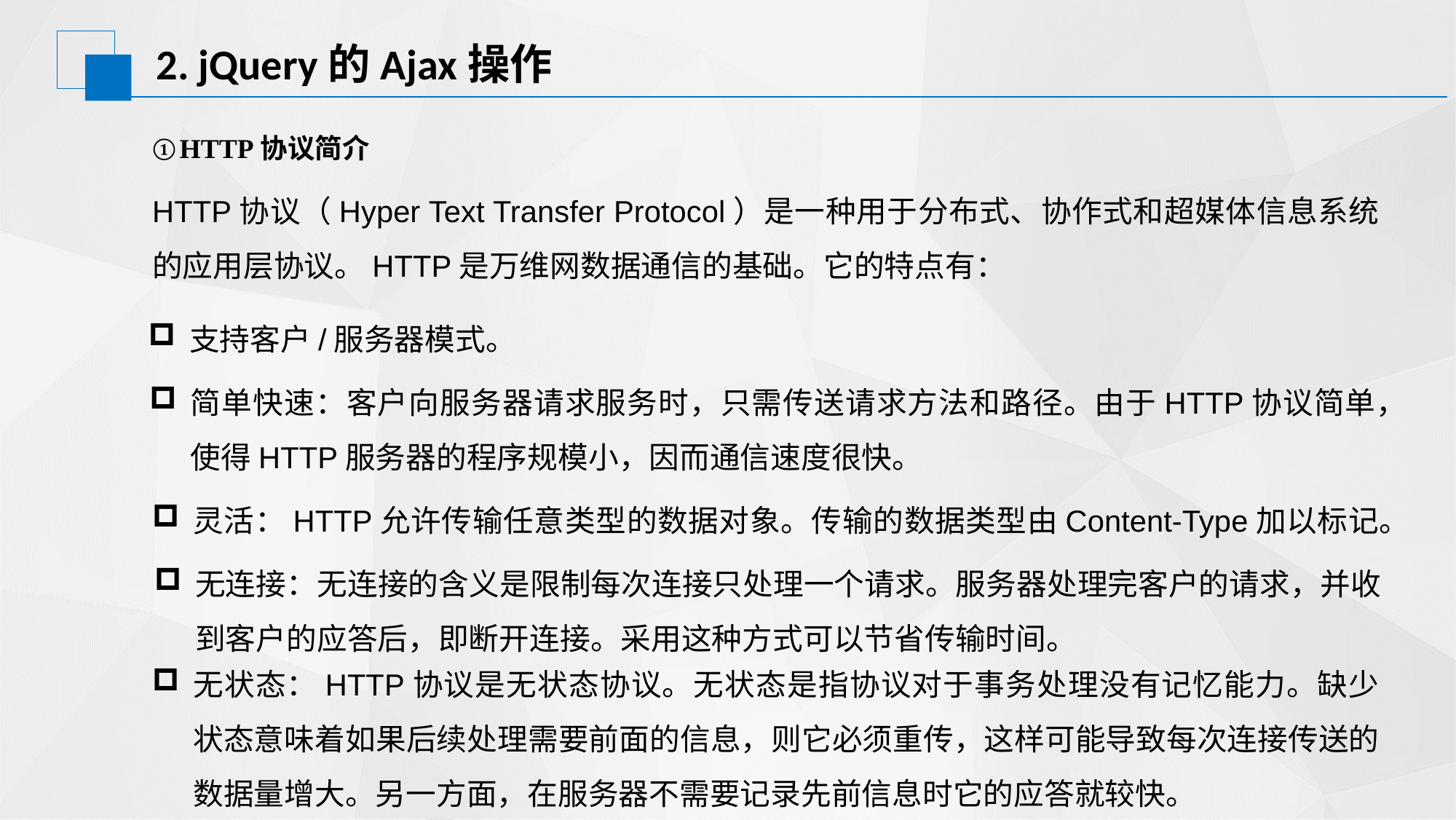

# 2. jQuery的Ajax操作
HTTP协议简介
HTTP协议（Hyper Text Transfer Protocol）是一种用于分布式、协作式和超媒体信息系统的应用层协议。HTTP是万维网数据通信的基础。它的特点有：
支持客户/服务器模式。
简单快速：客户向服务器请求服务时，只需传送请求方法和路径。由于HTTP协议简单，使得HTTP服务器的程序规模小，因而通信速度很快。
灵活：HTTP允许传输任意类型的数据对象。传输的数据类型由Content-Type加以标记。
无连接：无连接的含义是限制每次连接只处理一个请求。服务器处理完客户的请求，并收到客户的应答后，即断开连接。采用这种方式可以节省传输时间。
无状态：HTTP协议是无状态协议。无状态是指协议对于事务处理没有记忆能力。缺少状态意味着如果后续处理需要前面的信息，则它必须重传，这样可能导致每次连接传送的数据量增大。另一方面，在服务器不需要记录先前信息时它的应答就较快。